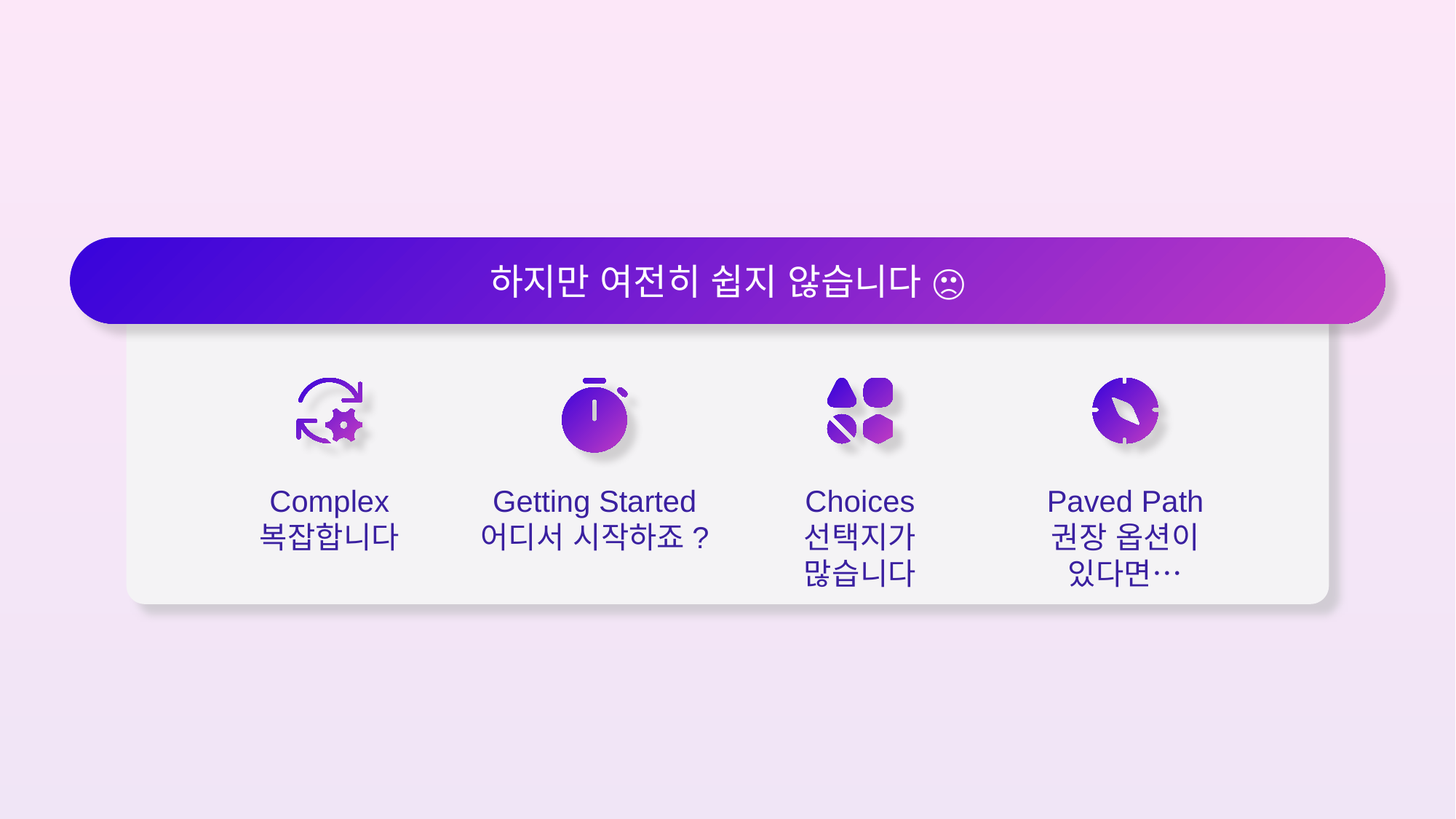

하지만 여전히 쉽지 않습니다 🙁

Complex
복잡합니다
Getting Started
어디서 시작하죠?
Choices
선택지가 많습니다
Paved Path
권장 옵션이 있다면…